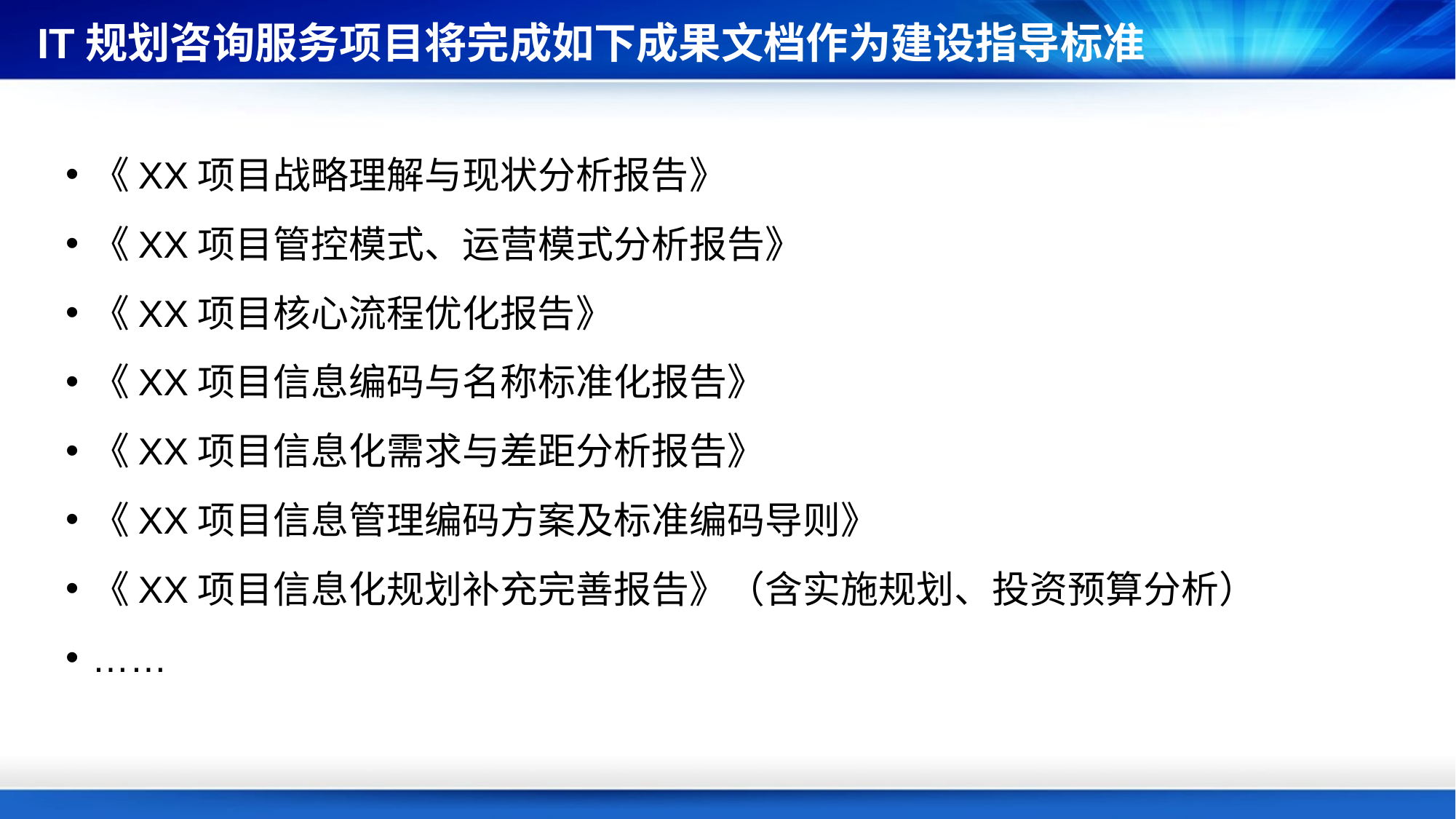

IT规划咨询服务项目将完成如下成果文档作为建设指导标准
《XX项目战略理解与现状分析报告》
《XX项目管控模式、运营模式分析报告》
《XX项目核心流程优化报告》
《XX项目信息编码与名称标准化报告》
《XX项目信息化需求与差距分析报告》
《XX项目信息管理编码方案及标准编码导则》
《XX项目信息化规划补充完善报告》（含实施规划、投资预算分析）
……